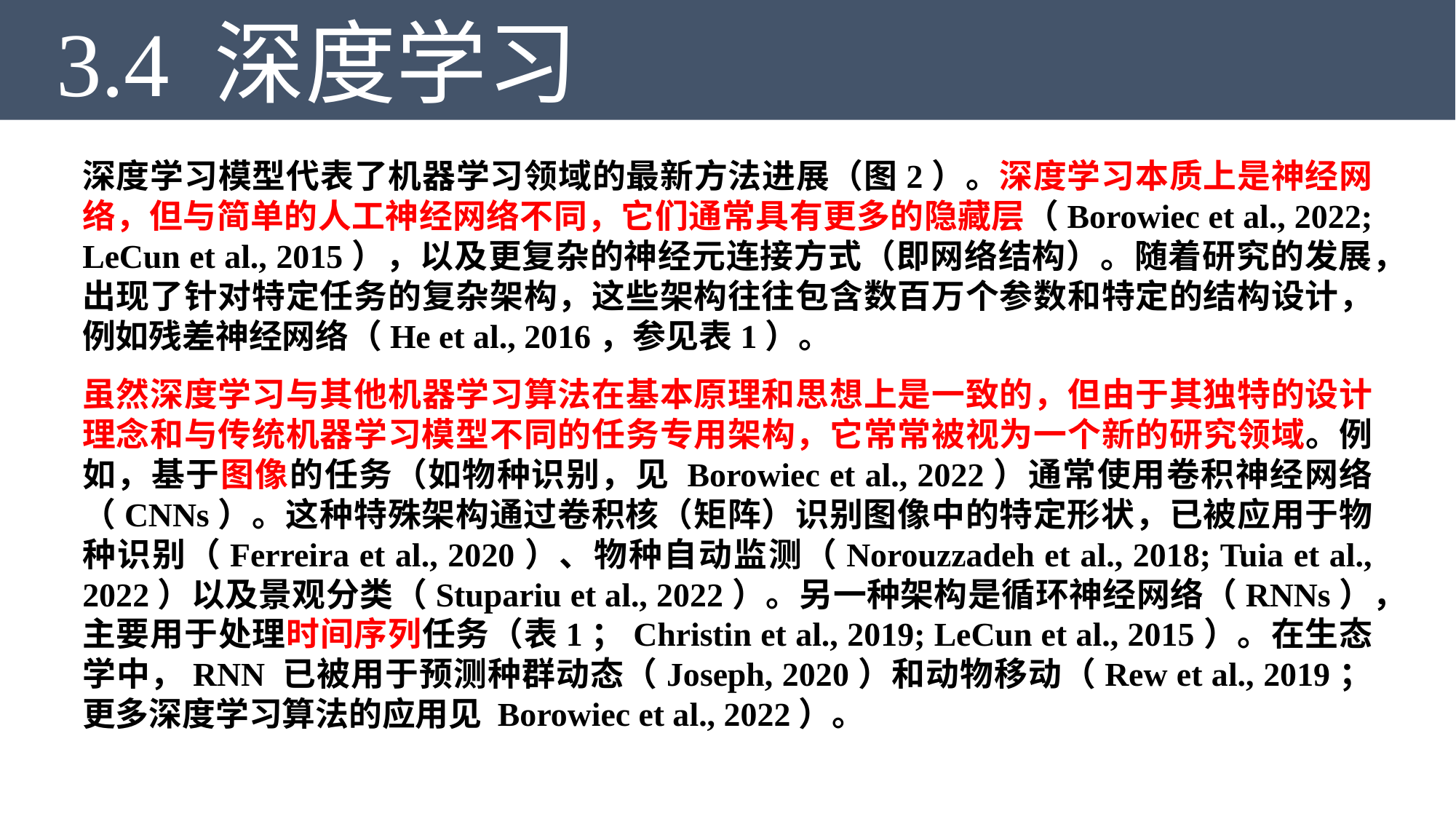

3.4 深度学习
深度学习模型代表了机器学习领域的最新方法进展（图2）。深度学习本质上是神经网络，但与简单的人工神经网络不同，它们通常具有更多的隐藏层（Borowiec et al., 2022; LeCun et al., 2015），以及更复杂的神经元连接方式（即网络结构）。随着研究的发展，出现了针对特定任务的复杂架构，这些架构往往包含数百万个参数和特定的结构设计，例如残差神经网络（He et al., 2016，参见表1）。
虽然深度学习与其他机器学习算法在基本原理和思想上是一致的，但由于其独特的设计理念和与传统机器学习模型不同的任务专用架构，它常常被视为一个新的研究领域。例如，基于图像的任务（如物种识别，见 Borowiec et al., 2022）通常使用卷积神经网络（CNNs）。这种特殊架构通过卷积核（矩阵）识别图像中的特定形状，已被应用于物种识别（Ferreira et al., 2020）、物种自动监测（Norouzzadeh et al., 2018; Tuia et al., 2022）以及景观分类（Stupariu et al., 2022）。另一种架构是循环神经网络（RNNs），主要用于处理时间序列任务（表1；Christin et al., 2019; LeCun et al., 2015）。在生态学中，RNN 已被用于预测种群动态（Joseph, 2020）和动物移动（Rew et al., 2019；更多深度学习算法的应用见 Borowiec et al., 2022）。